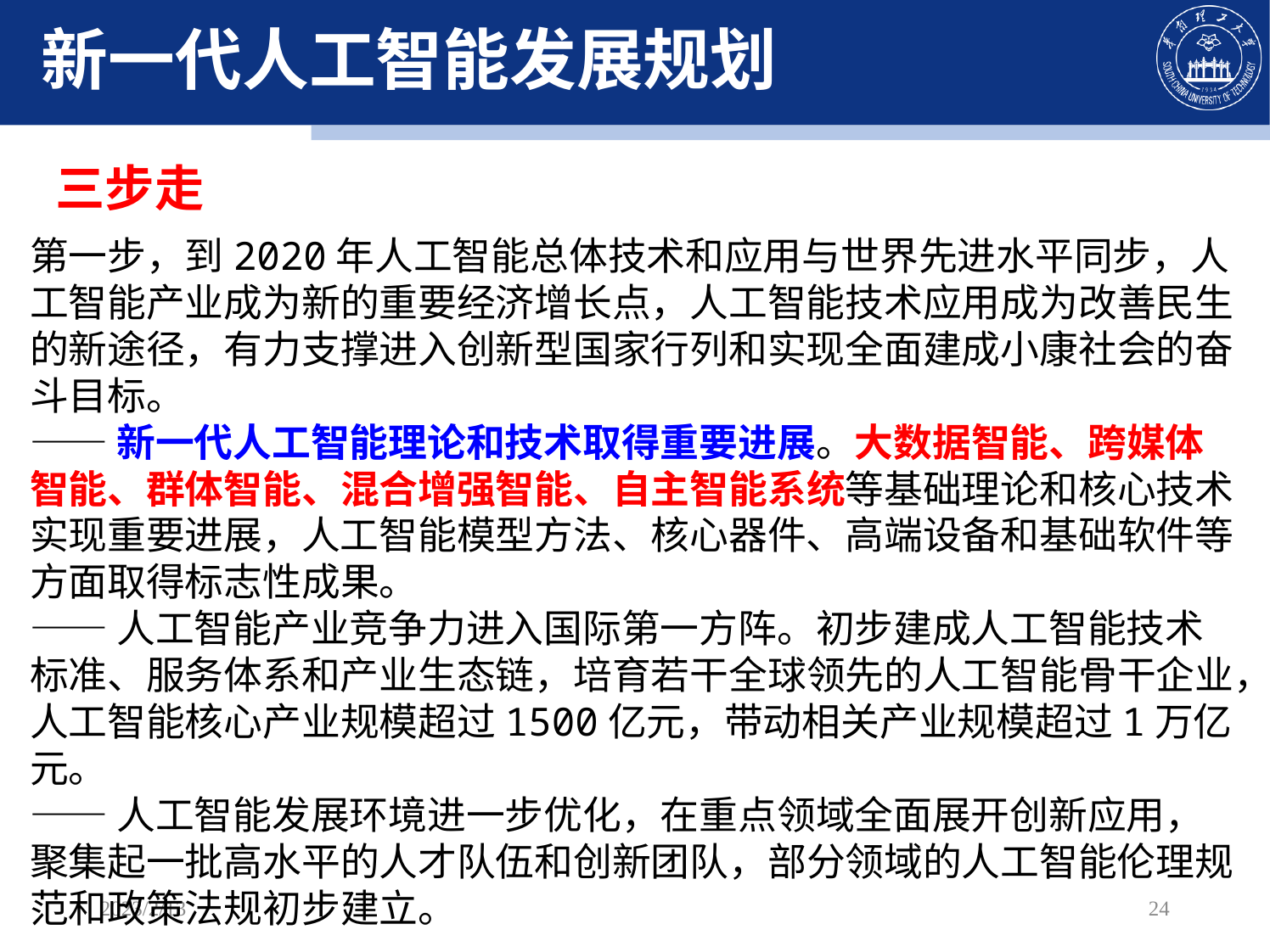

新一代人工智能发展规划
三步走
第一步，到2020年人工智能总体技术和应用与世界先进水平同步，人工智能产业成为新的重要经济增长点，人工智能技术应用成为改善民生的新途径，有力支撑进入创新型国家行列和实现全面建成小康社会的奋斗目标。
——新一代人工智能理论和技术取得重要进展。大数据智能、跨媒体智能、群体智能、混合增强智能、自主智能系统等基础理论和核心技术实现重要进展，人工智能模型方法、核心器件、高端设备和基础软件等方面取得标志性成果。
——人工智能产业竞争力进入国际第一方阵。初步建成人工智能技术标准、服务体系和产业生态链，培育若干全球领先的人工智能骨干企业，人工智能核心产业规模超过1500亿元，带动相关产业规模超过1万亿元。
——人工智能发展环境进一步优化，在重点领域全面展开创新应用，聚集起一批高水平的人才队伍和创新团队，部分领域的人工智能伦理规范和政策法规初步建立。
2023/2/13
24